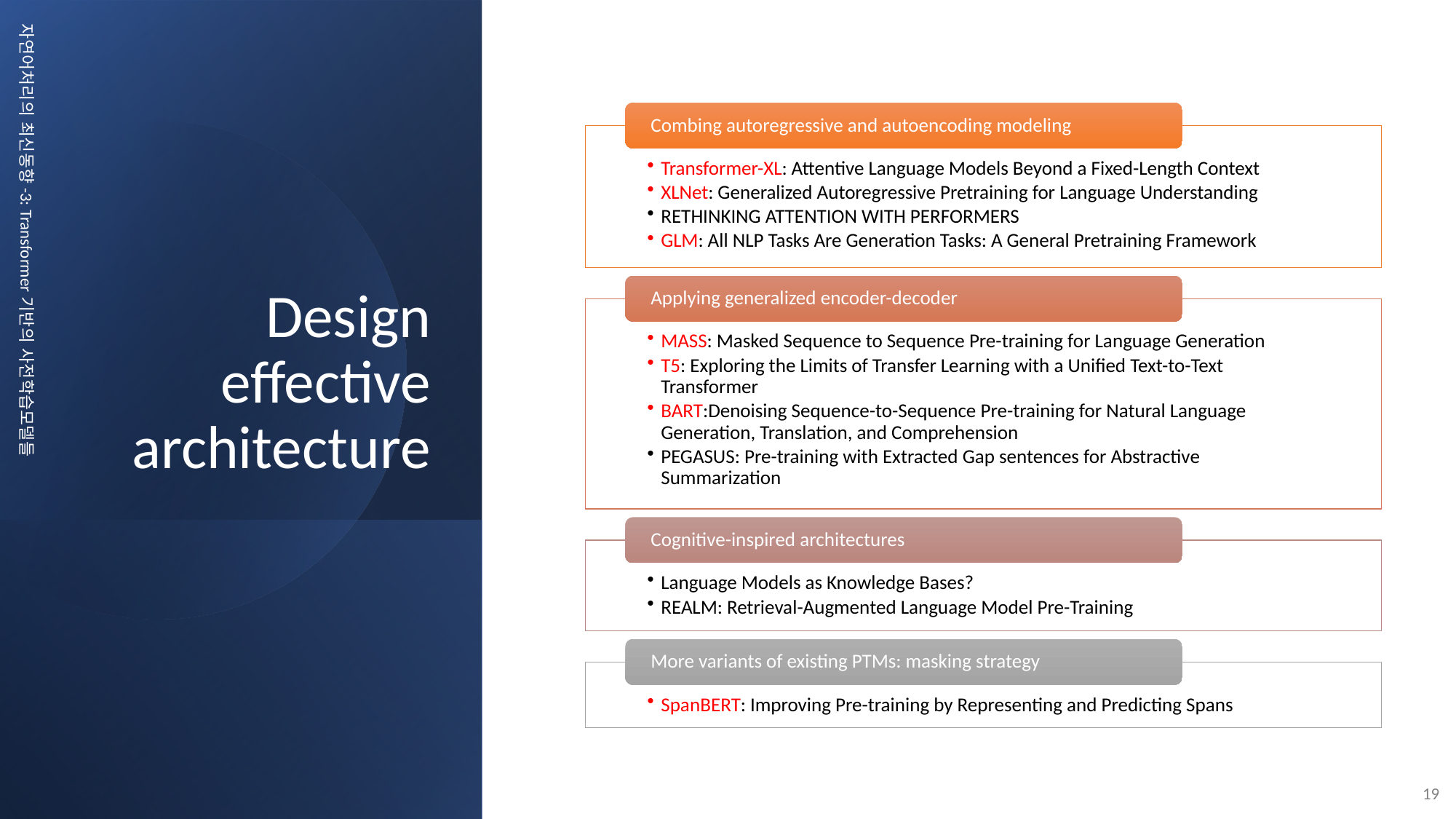

Transformer-XL: Attentive Language Models Beyond a Fixed-Length Context
XLNet: Generalized Autoregressive Pretraining for Language Understanding
RETHINKING ATTENTION WITH PERFORMERS
GLM: All NLP Tasks Are Generation Tasks: A General Pretraining Framework
Combing autoregressive and autoencoding modeling
MASS: Masked Sequence to Sequence Pre-training for Language Generation
T5: Exploring the Limits of Transfer Learning with a Unified Text-to-Text Transformer
BART:Denoising Sequence-to-Sequence Pre-training for Natural Language Generation, Translation, and Comprehension
PEGASUS: Pre-training with Extracted Gap sentences for Abstractive Summarization
Applying generalized encoder-decoder
Language Models as Knowledge Bases?
REALM: Retrieval-Augmented Language Model Pre-Training
Cognitive-inspired architectures
SpanBERT: Improving Pre-training by Representing and Predicting Spans
More variants of existing PTMs: masking strategy

# Design effective architecture
자연어처리의 최신동향-3: Transformer기반의 사전학습모델들

19